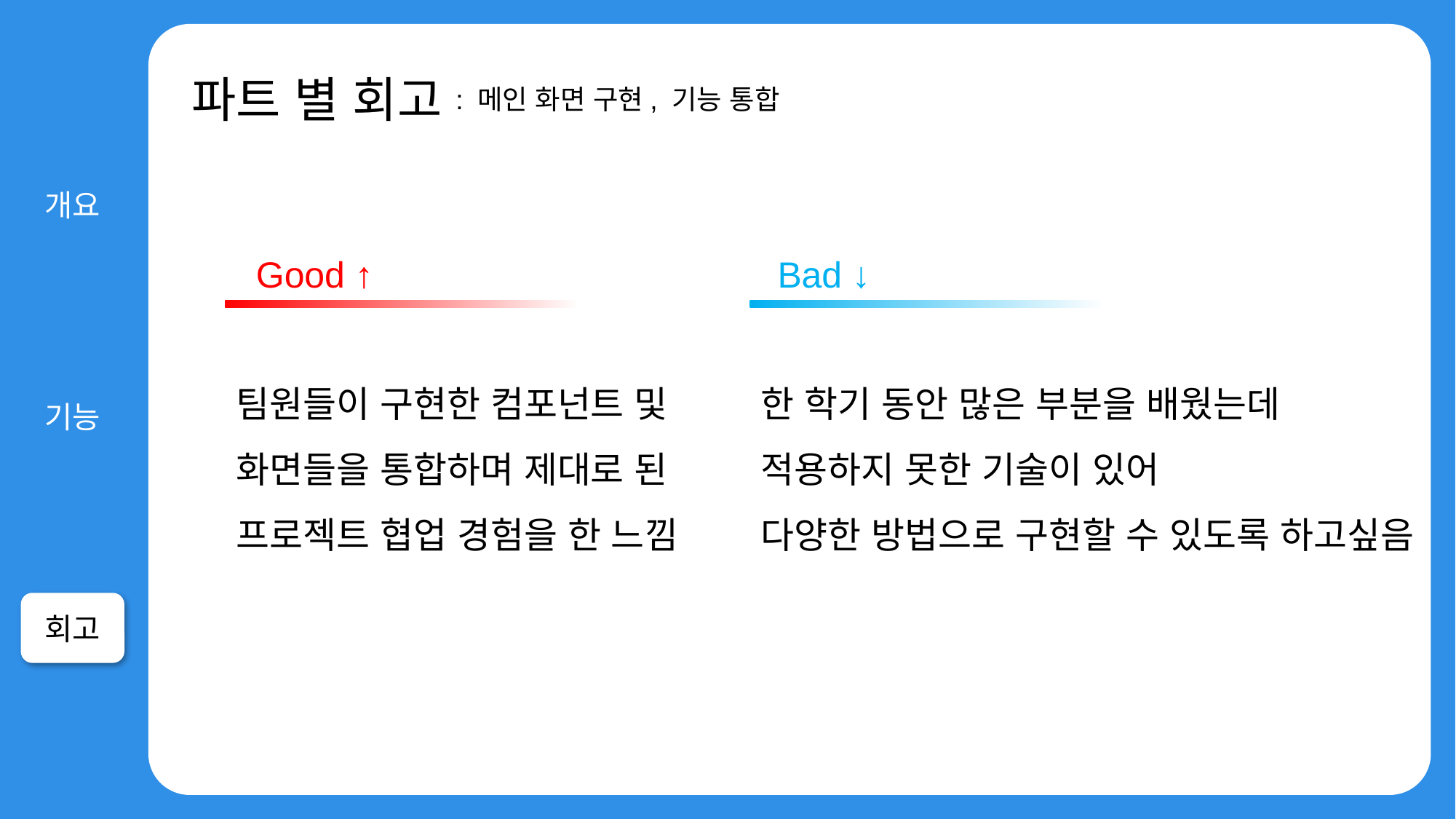

파트 별 회고
: 메인 화면 구현, 기능 통합
Good ↑
Bad ↓

팀원들이 구현한 컴포넌트 및 화면들을 통합하며 제대로 된
프로젝트 협업 경험을 한 느낌
한 학기 동안 많은 부분을 배웠는데
적용하지 못한 기술이 있어
다양한 방법으로 구현할 수 있도록 하고싶음